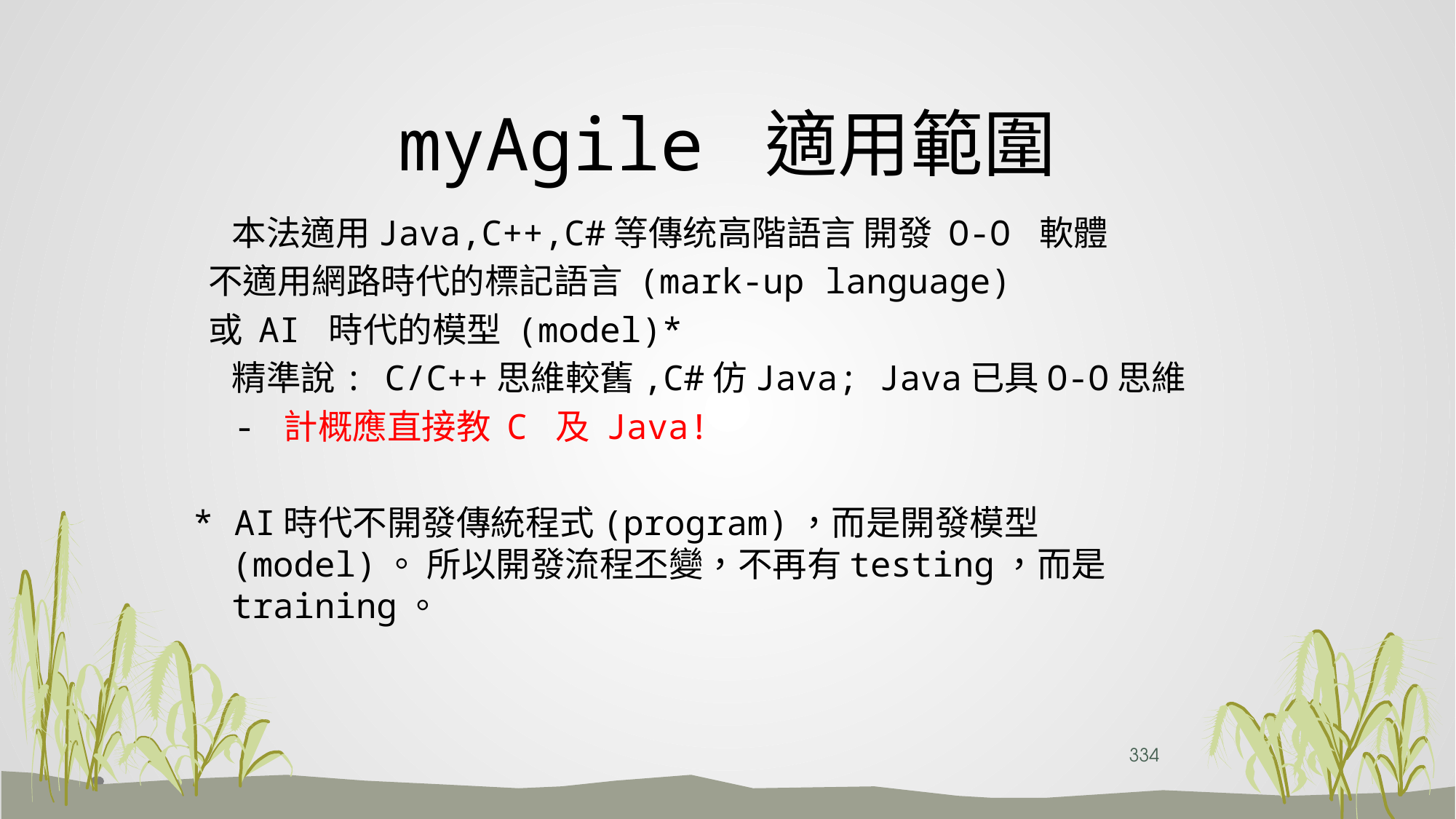

# myAgile 適用範圍
    本法適用Java,C++,C#等傳统高階語言 開發 O-O 軟體
 不適用網路時代的標記語言 (mark-up language)
 或 AI 時代的模型 (model)*
    精準說: C/C++思維較舊,C#仿Java; Java已具O-O思維
  - 計概應直接教 C 及 Java!

* AI時代不開發傳統程式(program)，而是開發模型(model)。 所以開發流程丕變，不再有testing，而是training。
334